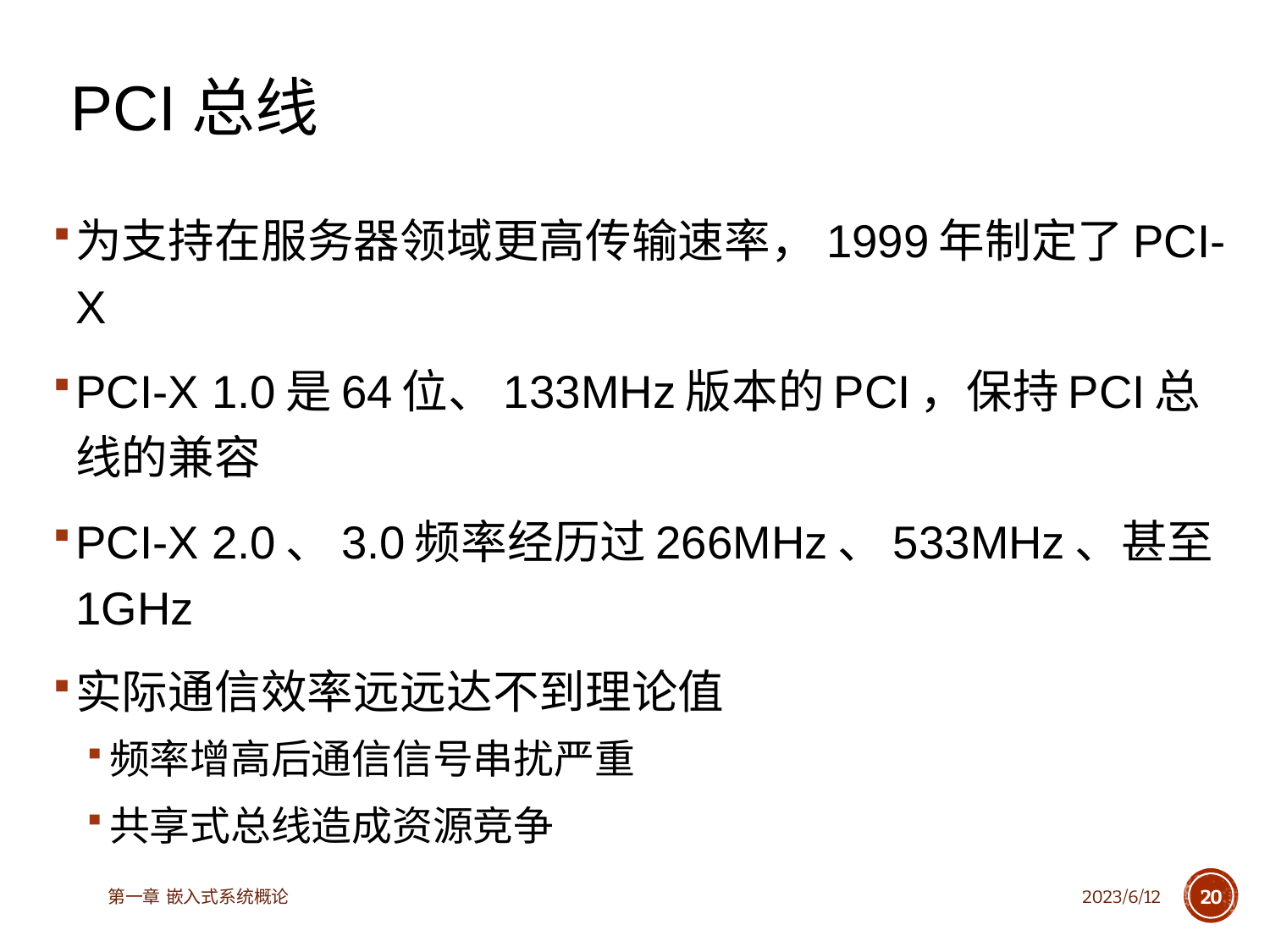

# PCI总线
为支持在服务器领域更高传输速率，1999年制定了PCI-X
PCI-X 1.0是64位、133MHz版本的PCI，保持PCI总线的兼容
PCI-X 2.0、3.0频率经历过266MHz、533MHz、甚至1GHz
实际通信效率远远达不到理论值
频率增高后通信信号串扰严重
共享式总线造成资源竞争
第一章 嵌入式系统概论
2023/6/12
20